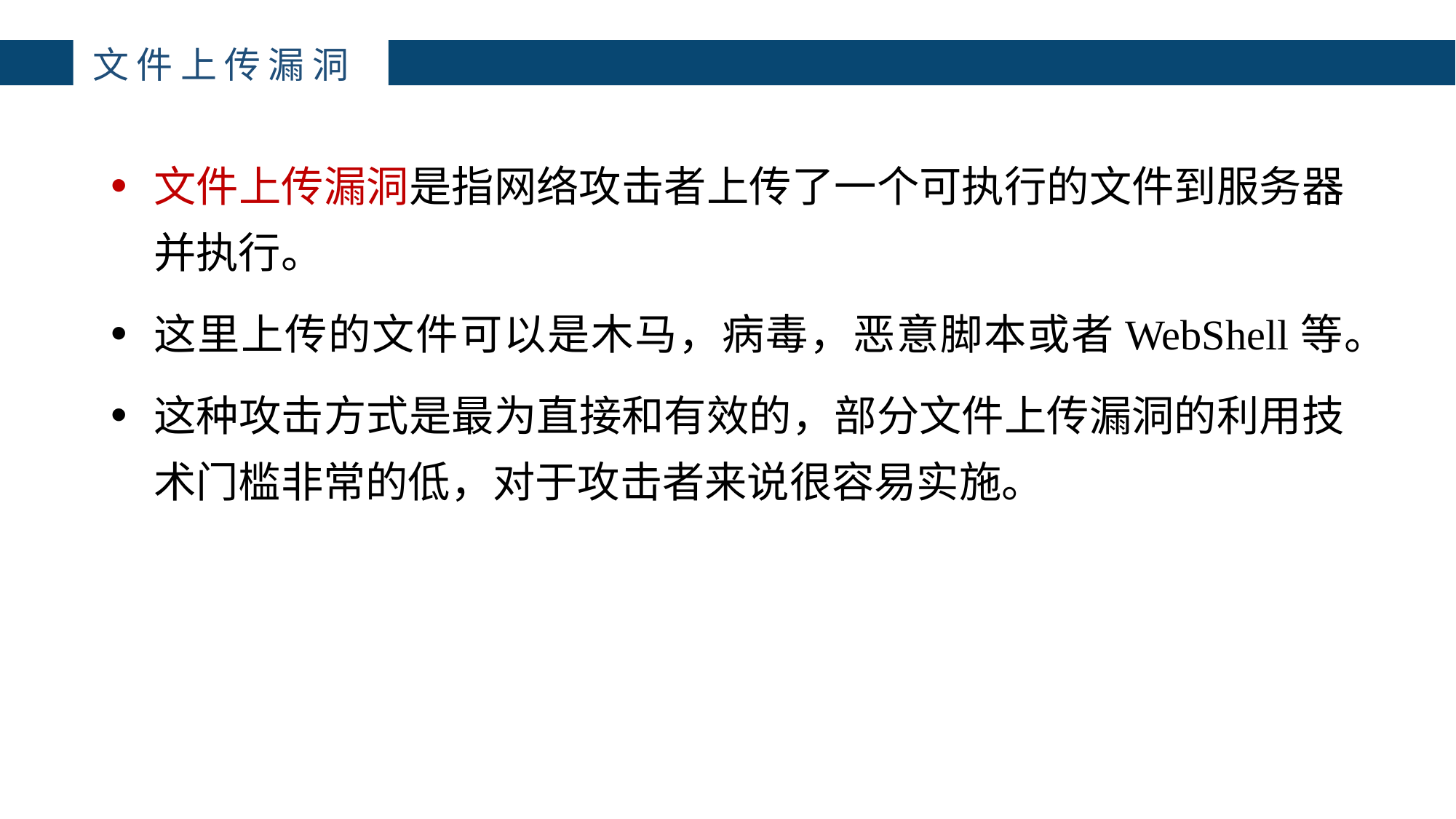

主讲：枕边月亮
主讲：枕边月亮
主讲：枕边月亮
主讲：枕边月亮
主讲：枕边月亮
主讲：枕边月亮
主讲：枕边月亮
主讲：枕边月亮
主讲：枕边月亮
主讲：枕边月亮

文件上传漏洞
4
文件上传漏洞是指网络攻击者上传了一个可执行的文件到服务器并执行。
这里上传的文件可以是木马，病毒，恶意脚本或者WebShell等。
这种攻击方式是最为直接和有效的，部分文件上传漏洞的利用技术门槛非常的低，对于攻击者来说很容易实施。